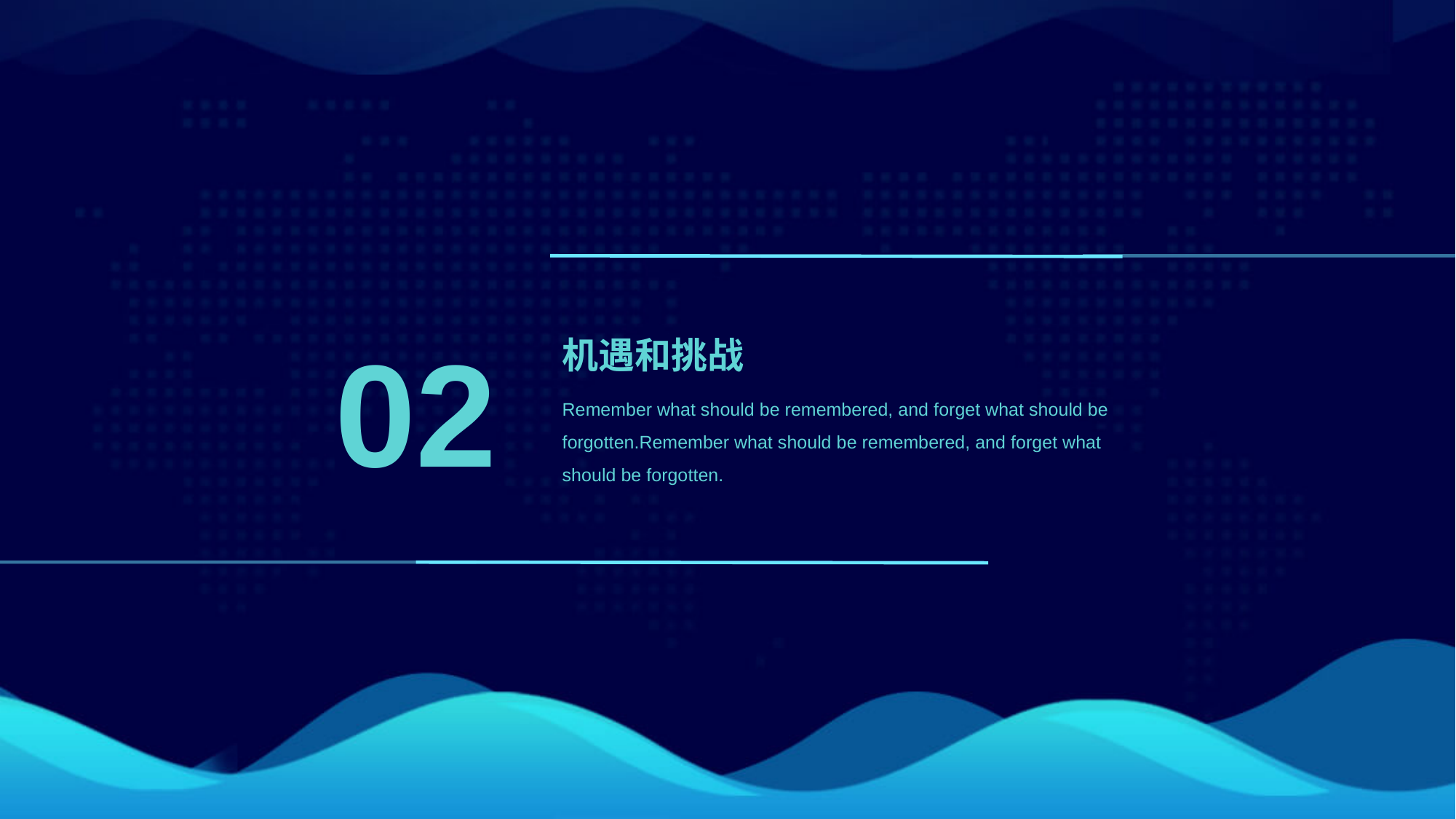

02
机遇和挑战
Remember what should be remembered, and forget what should be forgotten.Remember what should be remembered, and forget what should be forgotten.